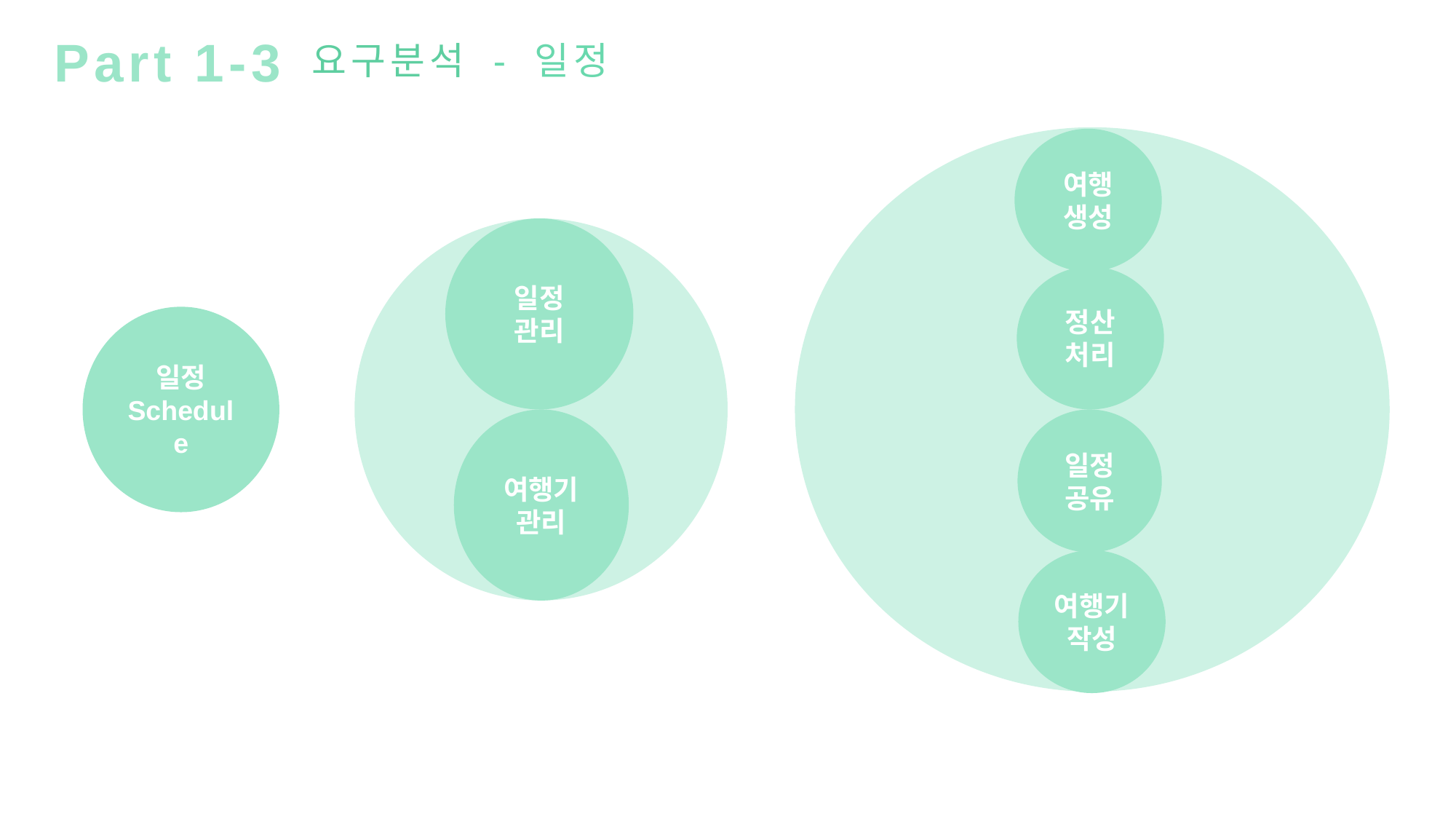

Part 1-3
요구분석 - 일정

여행
생성
일정
관리

정산
처리
일정
Schedule
여행기
관리
일정
공유
여행기
작성